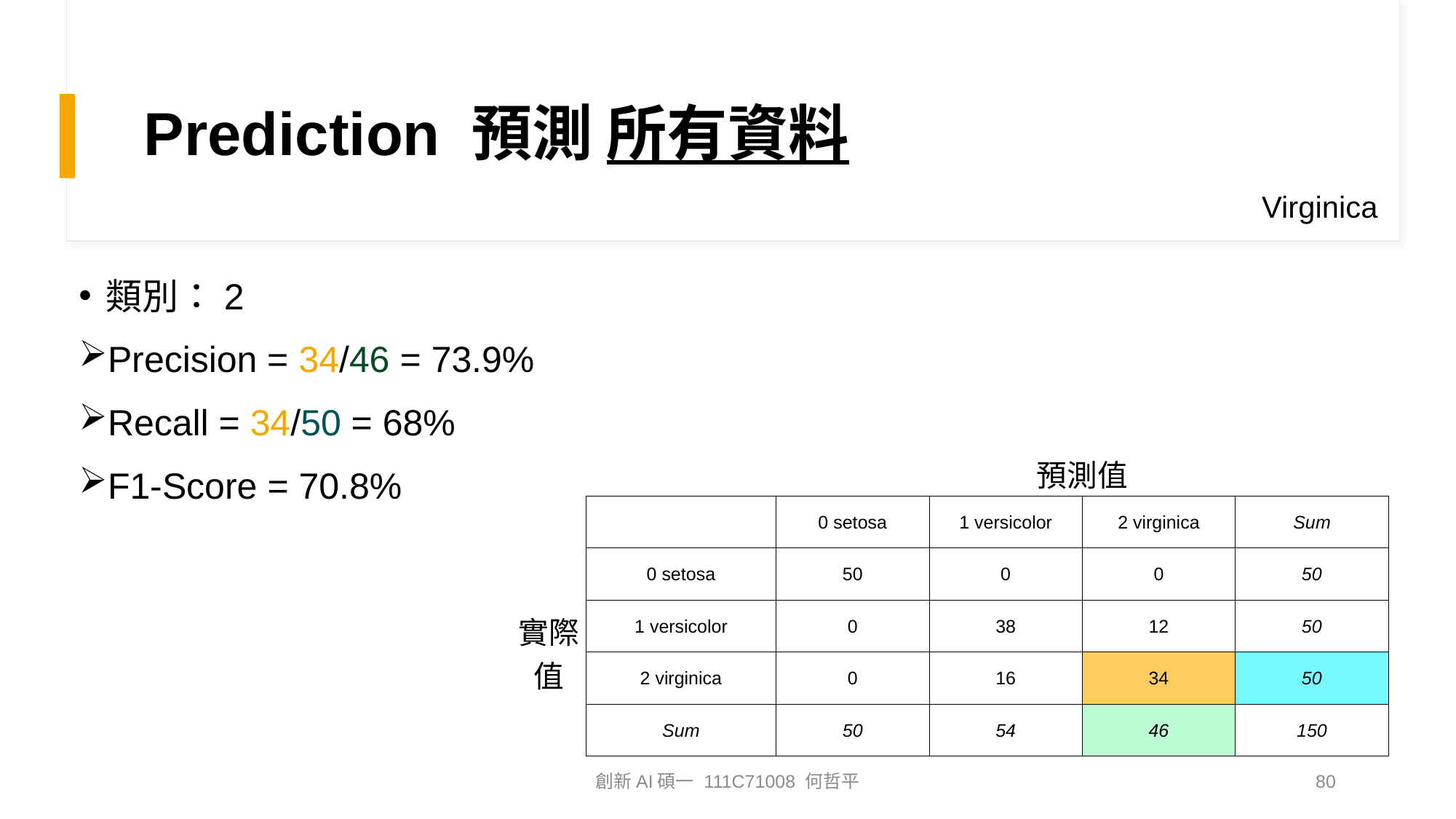

# Prediction 預測 所有資料
Virginica
類別：2
Precision = 34/46 = 73.9%
Recall = 34/50 = 68%
F1-Score = 70.8%

|  |  | 預測值 |  |  |  |
| --- | --- | --- | --- | --- | --- |
|  |  | 0 setosa | 1 versicolor | 2 virginica | Sum |
| 實際值 | 0 setosa | 50 | 0 | 0 | 50 |
|  | 1 versicolor | 0 | 38 | 12 | 50 |
|  | 2 virginica | 0 | 16 | 34 | 50 |
|  | Sum | 50 | 54 | 46 | 150 |
創新AI碩一 111C71008 何哲平
80